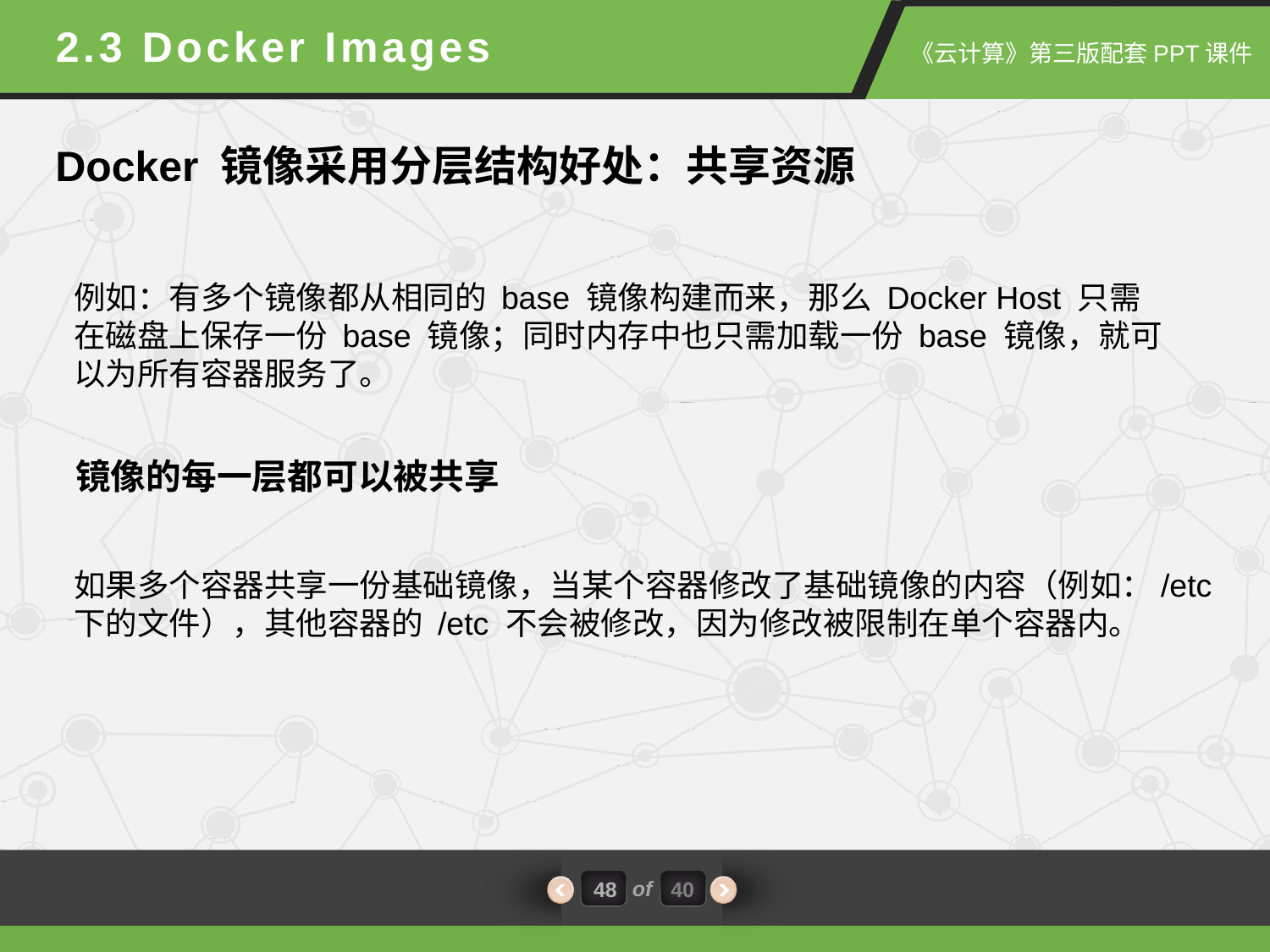

2.3 Docker Images
 Docker 镜像采用分层结构好处：共享资源
例如：有多个镜像都从相同的 base 镜像构建而来，那么 Docker Host 只需在磁盘上保存一份 base 镜像；同时内存中也只需加载一份 base 镜像，就可以为所有容器服务了。
镜像的每一层都可以被共享
如果多个容器共享一份基础镜像，当某个容器修改了基础镜像的内容（例如：/etc 下的文件），其他容器的 /etc 不会被修改，因为修改被限制在单个容器内。
48